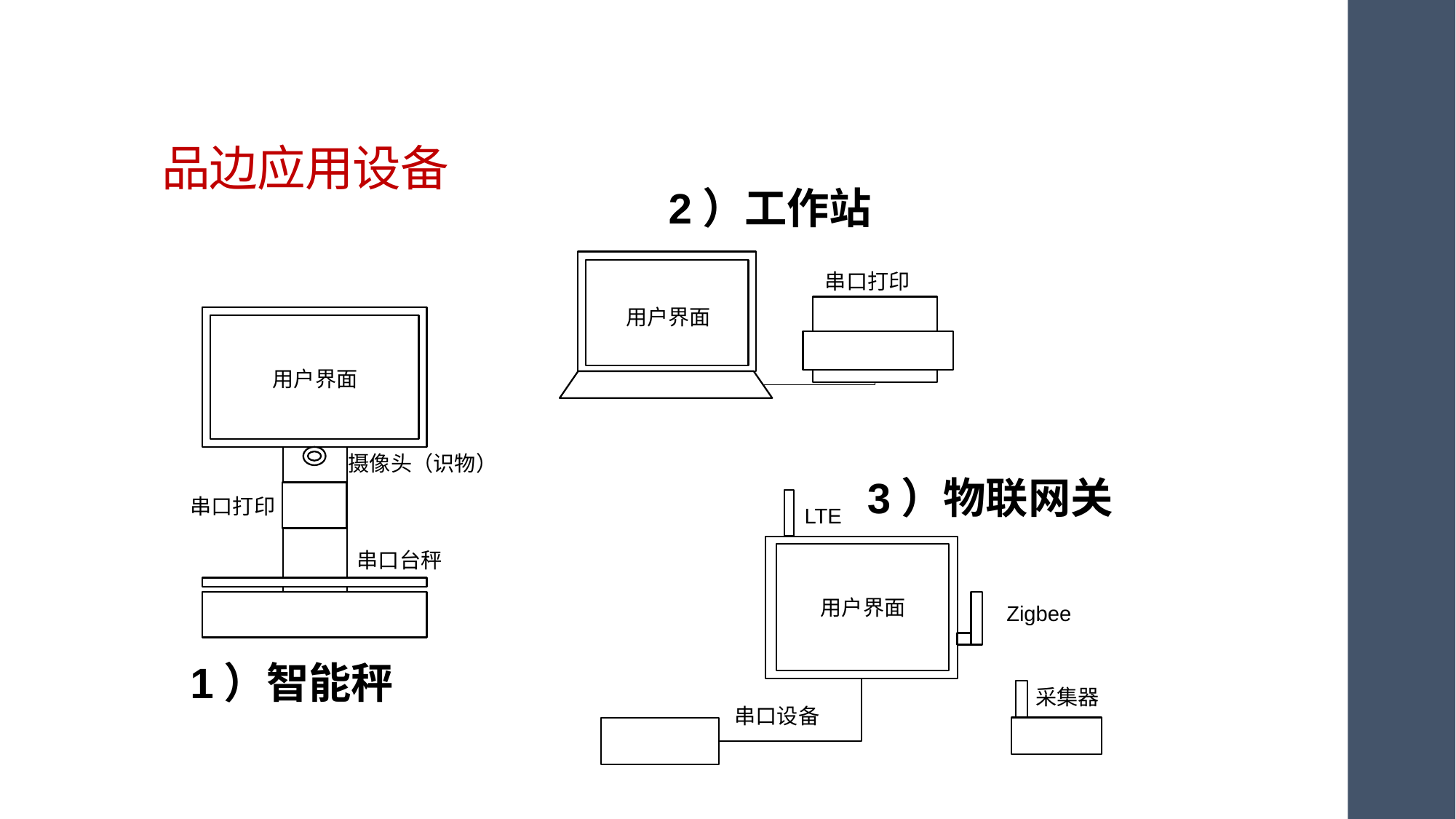

# 品边应用设备
2）工作站

串口打印

   用户界面

用户界面

摄像头（识物）

串口打印
串口台秤

3）物联网关

LTE

用户界面

Zigbee

1）智能秤
采集器

串口设备